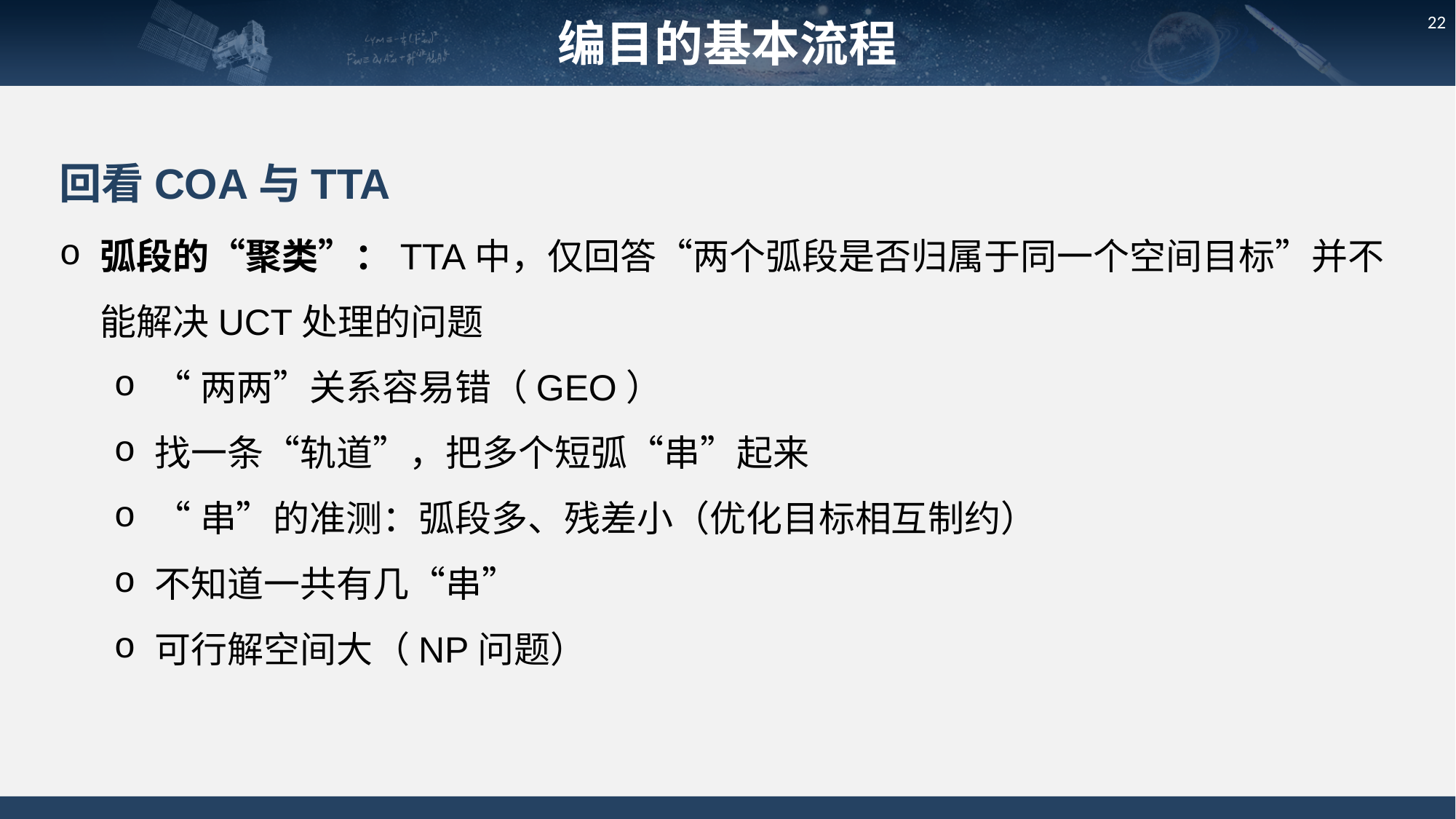

编目的基本流程
22
回看COA与TTA
弧段的“聚类”：TTA中，仅回答“两个弧段是否归属于同一个空间目标”并不能解决UCT处理的问题
“两两”关系容易错（GEO）
找一条“轨道”，把多个短弧“串”起来
“串”的准测：弧段多、残差小（优化目标相互制约）
不知道一共有几“串”
可行解空间大（NP问题）